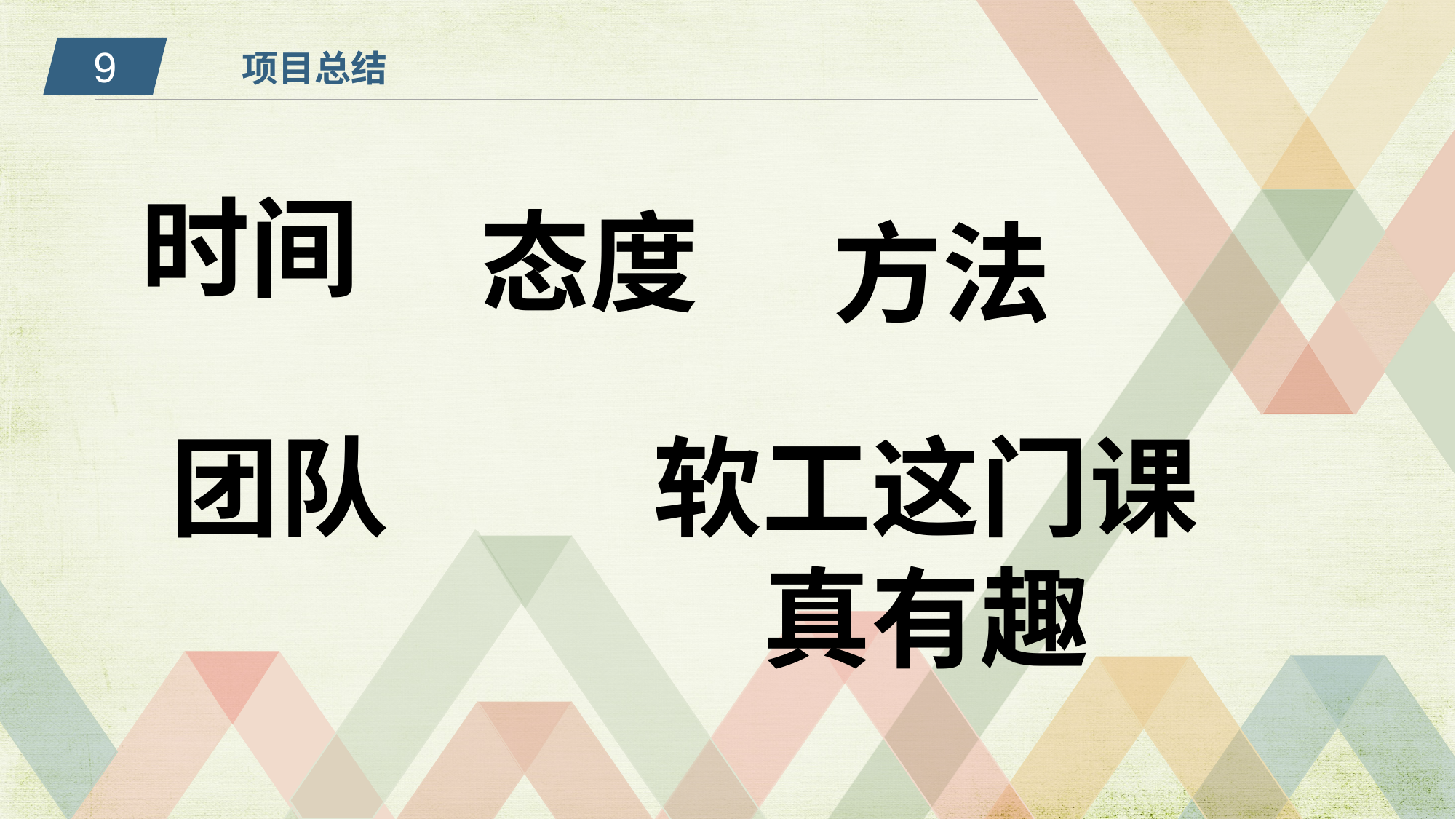

9

项目总结

时间
态度

方法

团队
软工这门课真有趣